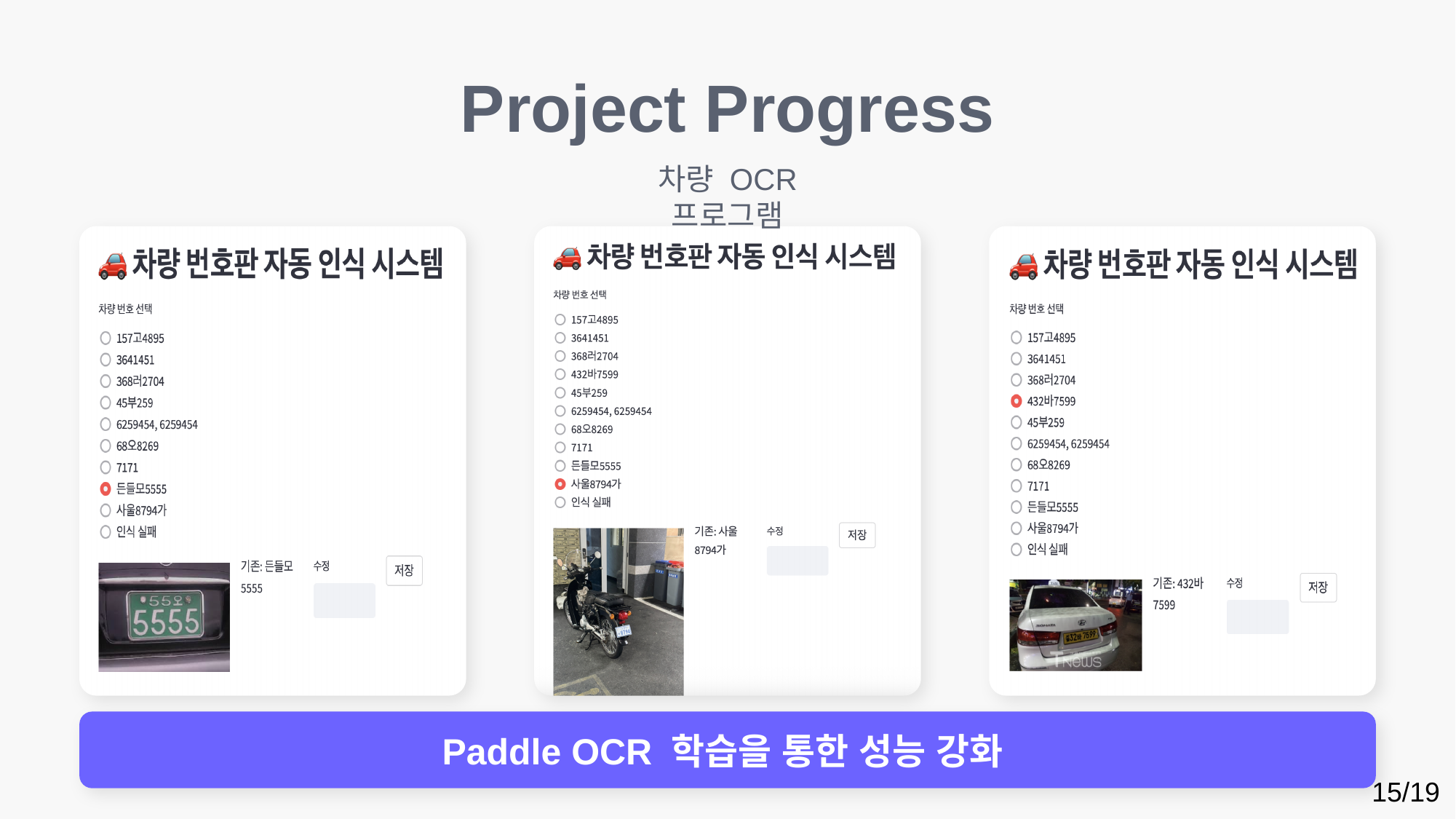

Project Progress
차량 OCR 프로그램

Paddle OCR 학습을 통한 성능 강화
15/19